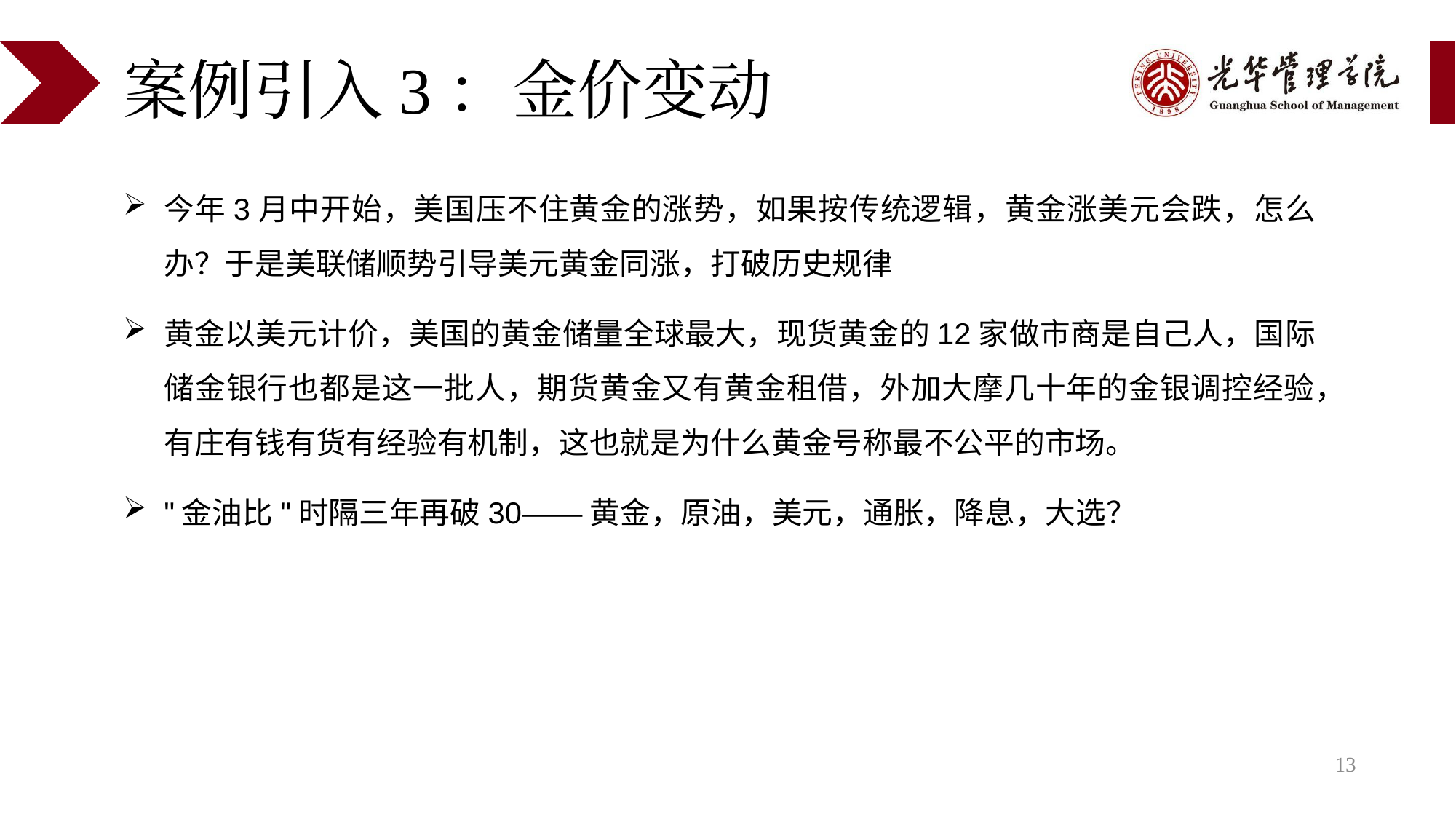

# 案例引入3：金价变动
今年3月中开始，美国压不住黄金的涨势，如果按传统逻辑，黄金涨美元会跌，怎么办？于是美联储顺势引导美元黄金同涨，打破历史规律
黄金以美元计价，美国的黄金储量全球最大，现货黄金的12家做市商是自己人，国际储金银行也都是这一批人，期货黄金又有黄金租借，外加大摩几十年的金银调控经验，有庄有钱有货有经验有机制，这也就是为什么黄金号称最不公平的市场。
"金油比"时隔三年再破30——黄金，原油，美元，通胀，降息，大选？
13